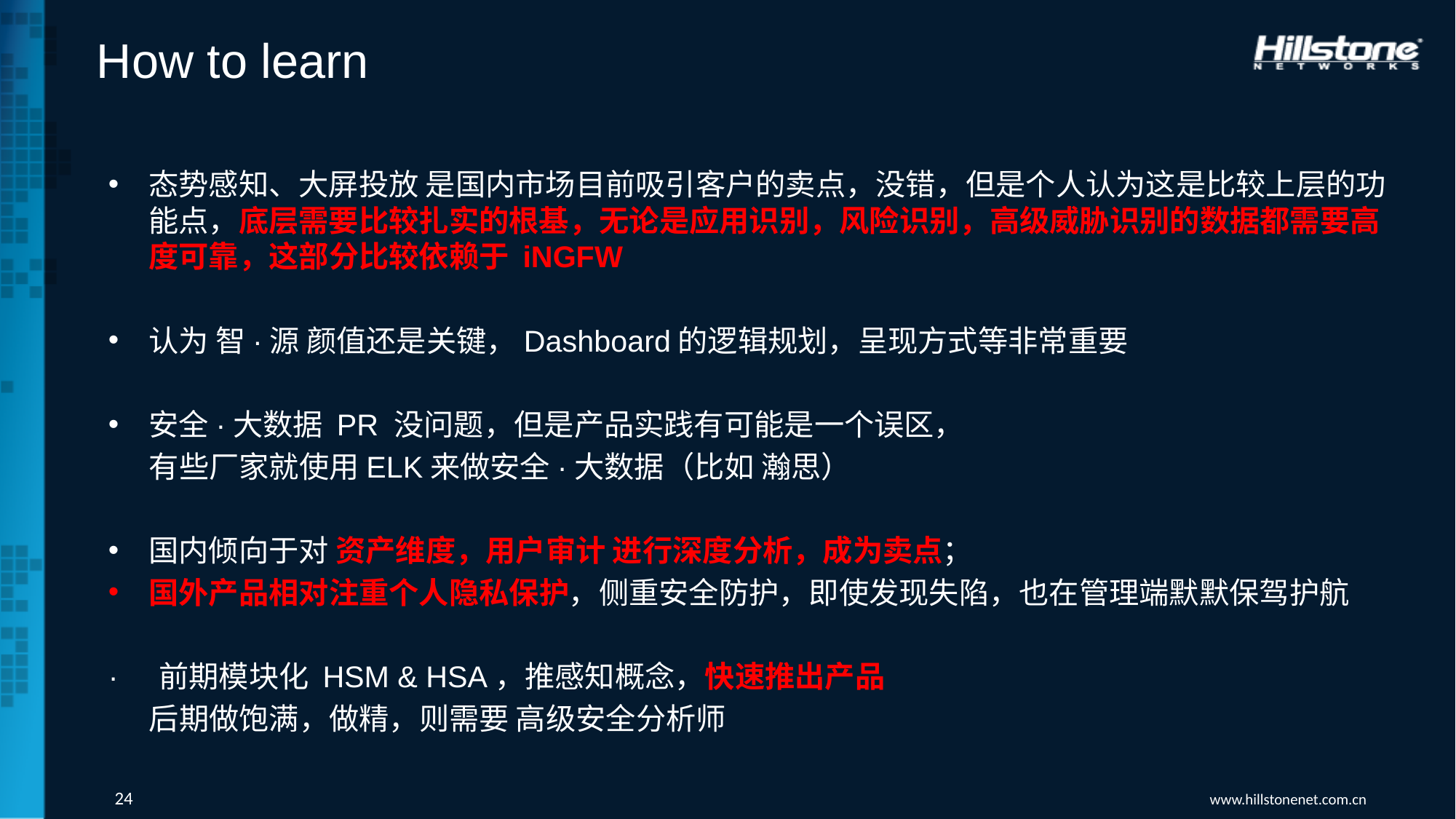

# How to learn
态势感知、大屏投放 是国内市场目前吸引客户的卖点，没错，但是个人认为这是比较上层的功能点，底层需要比较扎实的根基，无论是应用识别，风险识别，高级威胁识别的数据都需要高度可靠，这部分比较依赖于 iNGFW

认为 智·源 颜值还是关键，Dashboard的逻辑规划，呈现方式等非常重要

安全·大数据 PR 没问题，但是产品实践有可能是一个误区，
     有些厂家就使用ELK来做安全·大数据（比如 瀚思）

国内倾向于对 资产维度，用户审计 进行深度分析，成为卖点；
国外产品相对注重个人隐私保护，侧重安全防护，即使发现失陷，也在管理端默默保驾护航

·    前期模块化 HSM & HSA，推感知概念，快速推出产品
     后期做饱满，做精，则需要 高级安全分析师